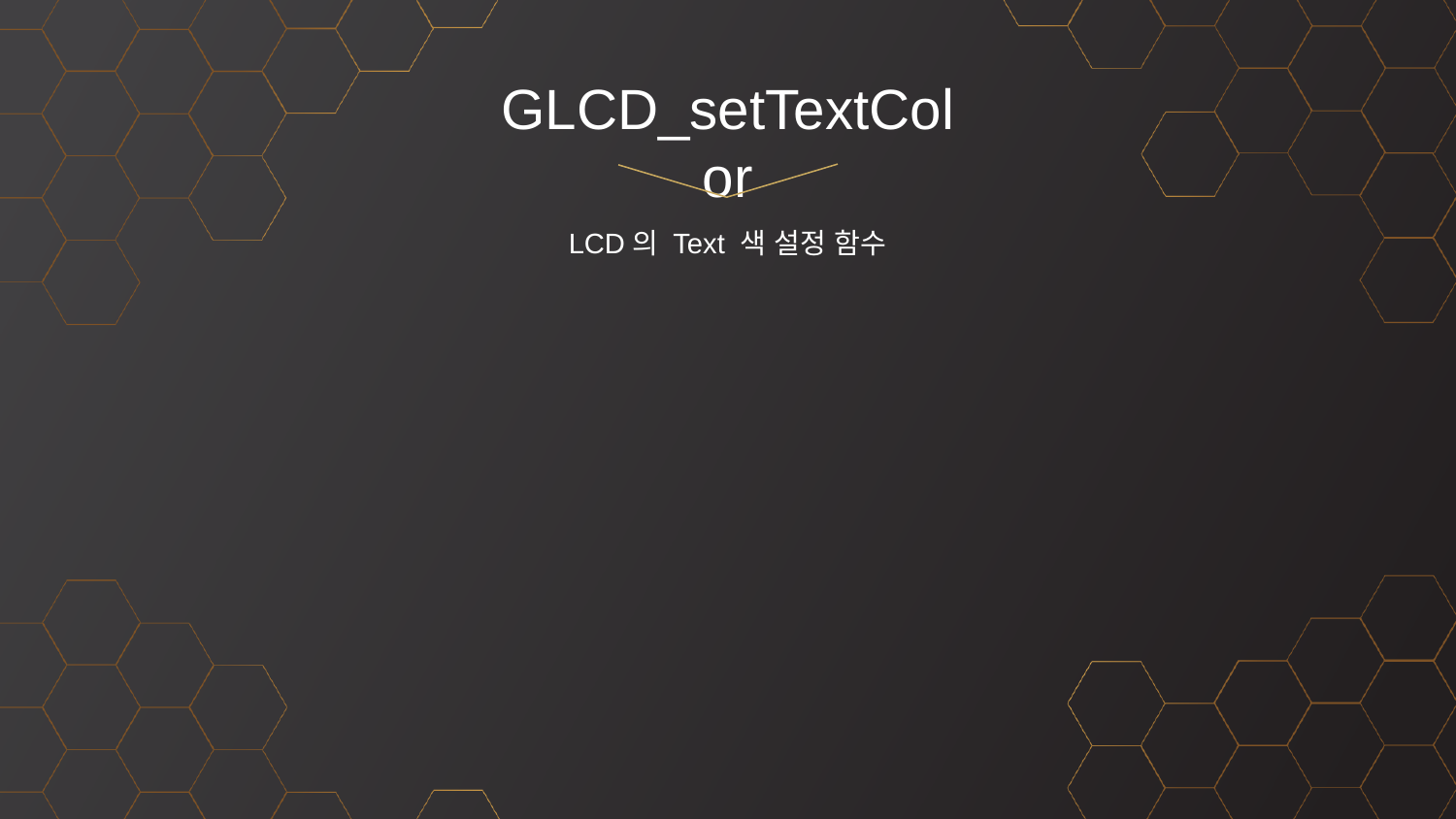

# GLCD_setTextColor

LCD의 Text 색 설정 함수